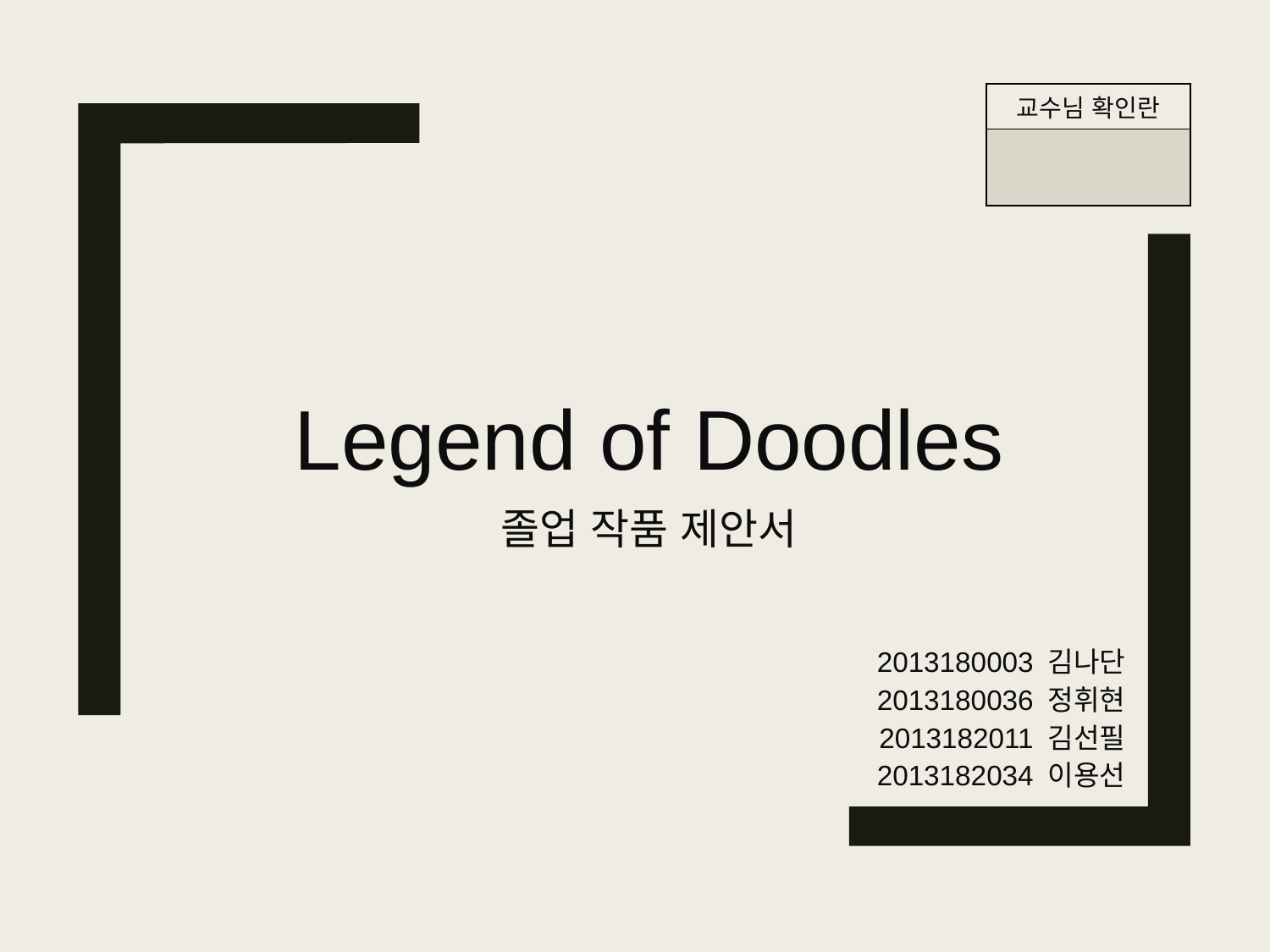

| 교수님 확인란 |
| --- |
|  |

Legend of Doodles
졸업 작품 제안서
2013180003 김나단
2013180036 정휘현
2013182011 김선필
2013182034 이용선